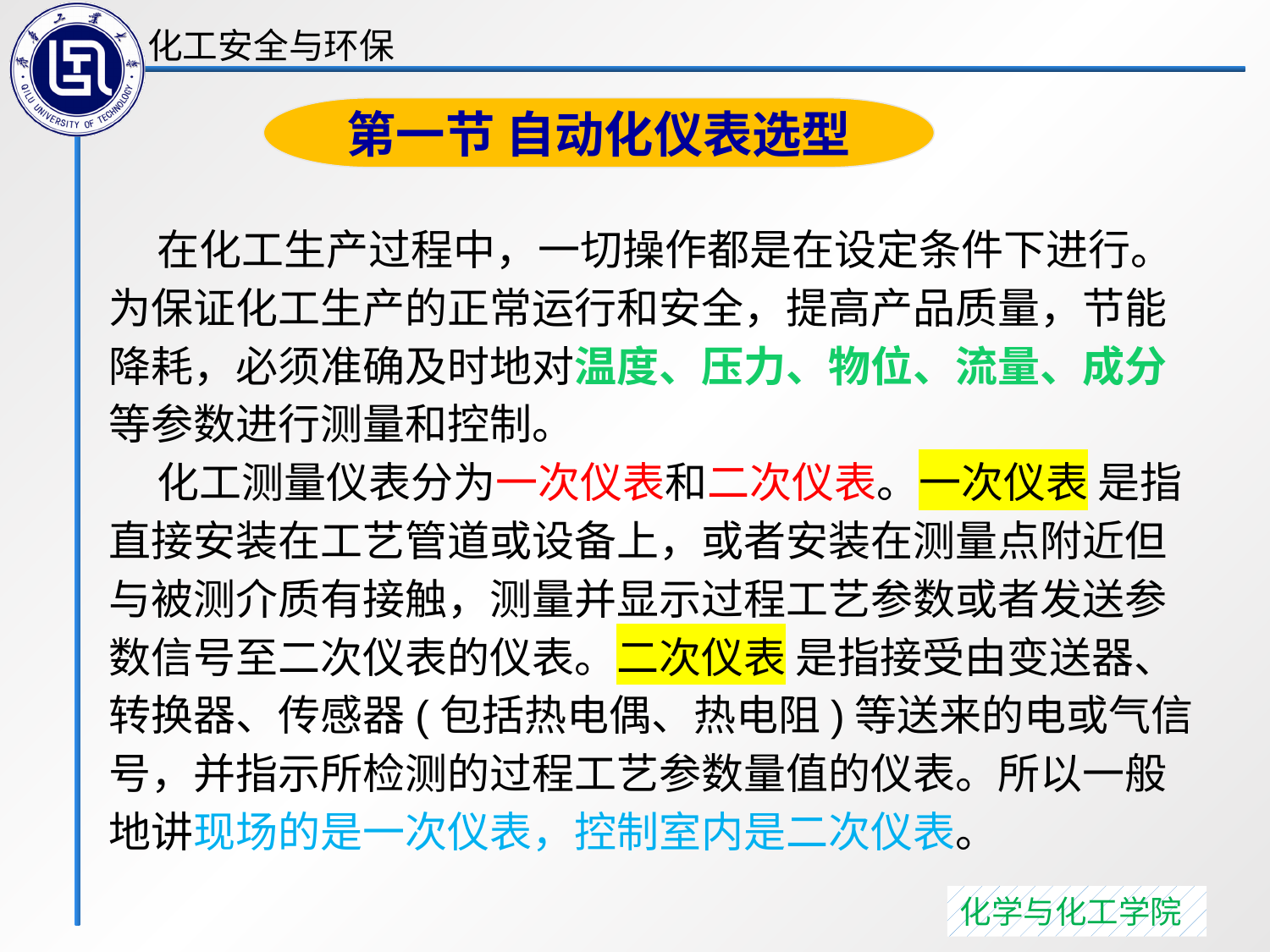

第一节 自动化仪表选型
    在化工生产过程中，一切操作都是在设定条件下进行。为保证化工生产的正常运行和安全，提高产品质量，节能降耗，必须准确及时地对温度、压力、物位、流量、成分等参数进行测量和控制。
    化工测量仪表分为一次仪表和二次仪表。一次仪表 是指直接安装在工艺管道或设备上，或者安装在测量点附近但与被测介质有接触，测量并显示过程工艺参数或者发送参数信号至二次仪表的仪表。二次仪表 是指接受由变送器、转换器、传感器(包括热电偶、热电阻)等送来的电或气信号，并指示所检测的过程工艺参数量值的仪表。所以一般地讲现场的是一次仪表，控制室内是二次仪表。